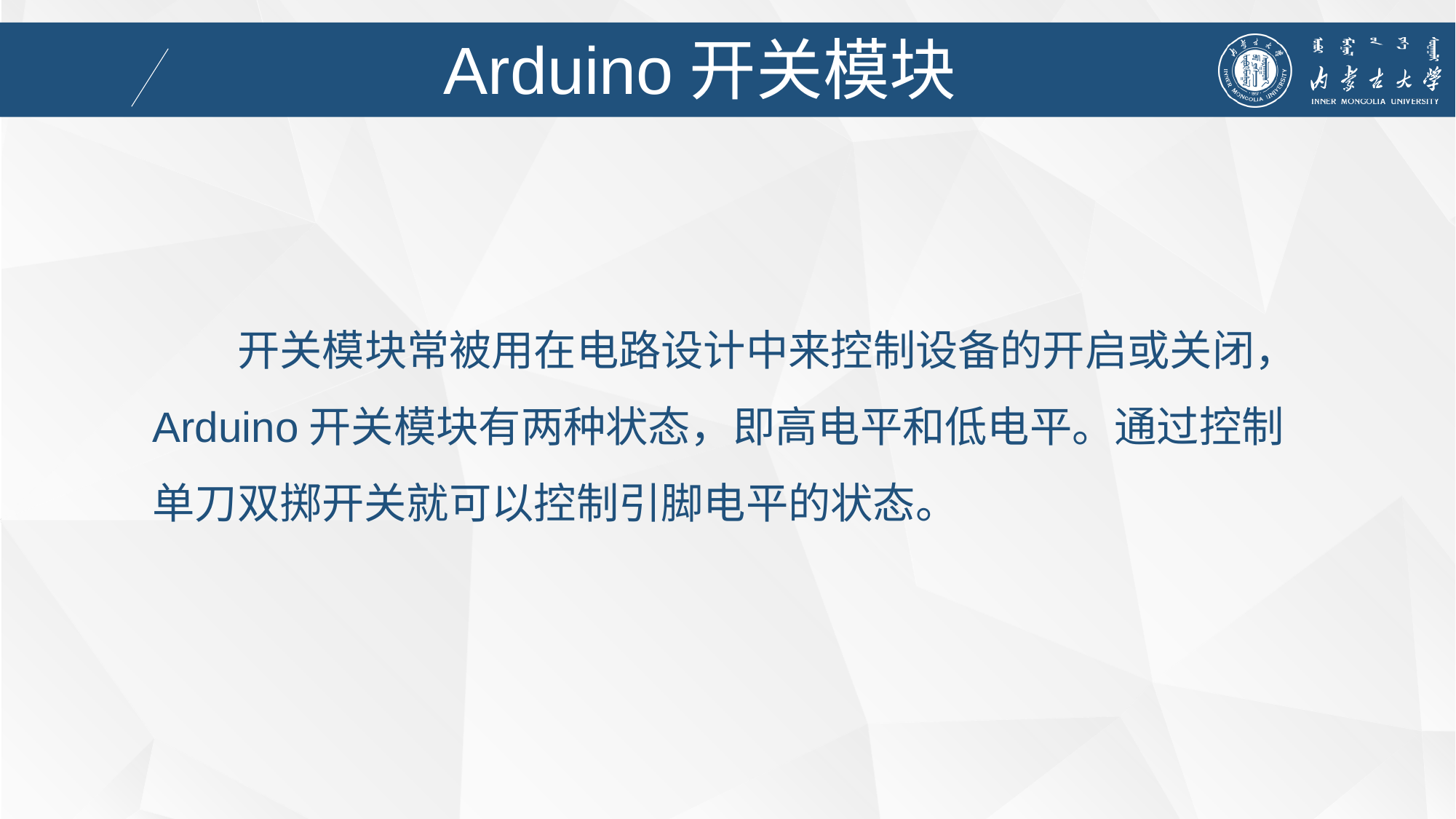

Arduino开关模块
开关模块常被用在电路设计中来控制设备的开启或关闭，Arduino开关模块有两种状态，即高电平和低电平。通过控制单刀双掷开关就可以控制引脚电平的状态。